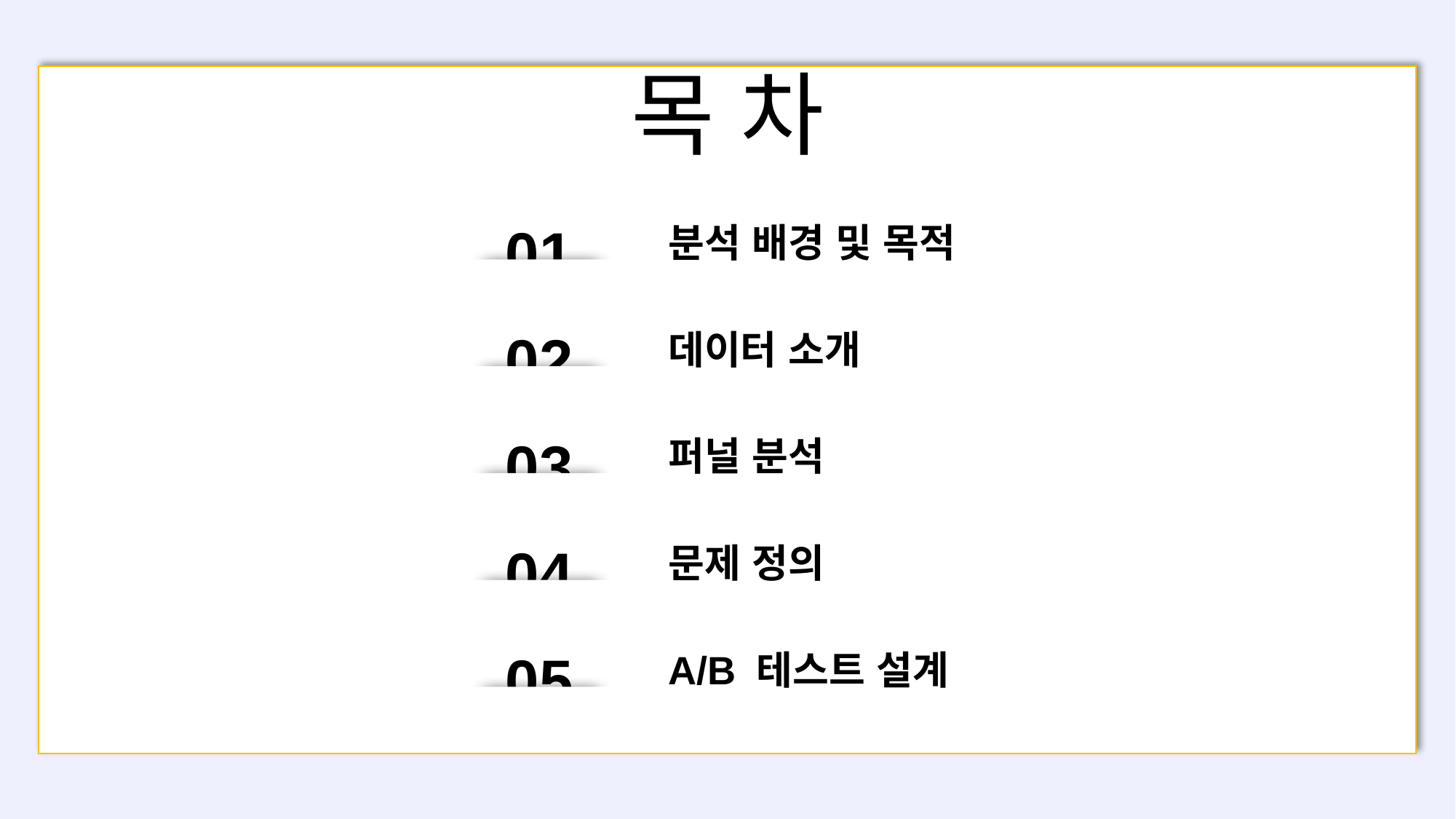

목 차

01

분석 배경 및 목적
02

데이터 소개
03

퍼널 분석

04

문제 정의
05

A/B 테스트 설계